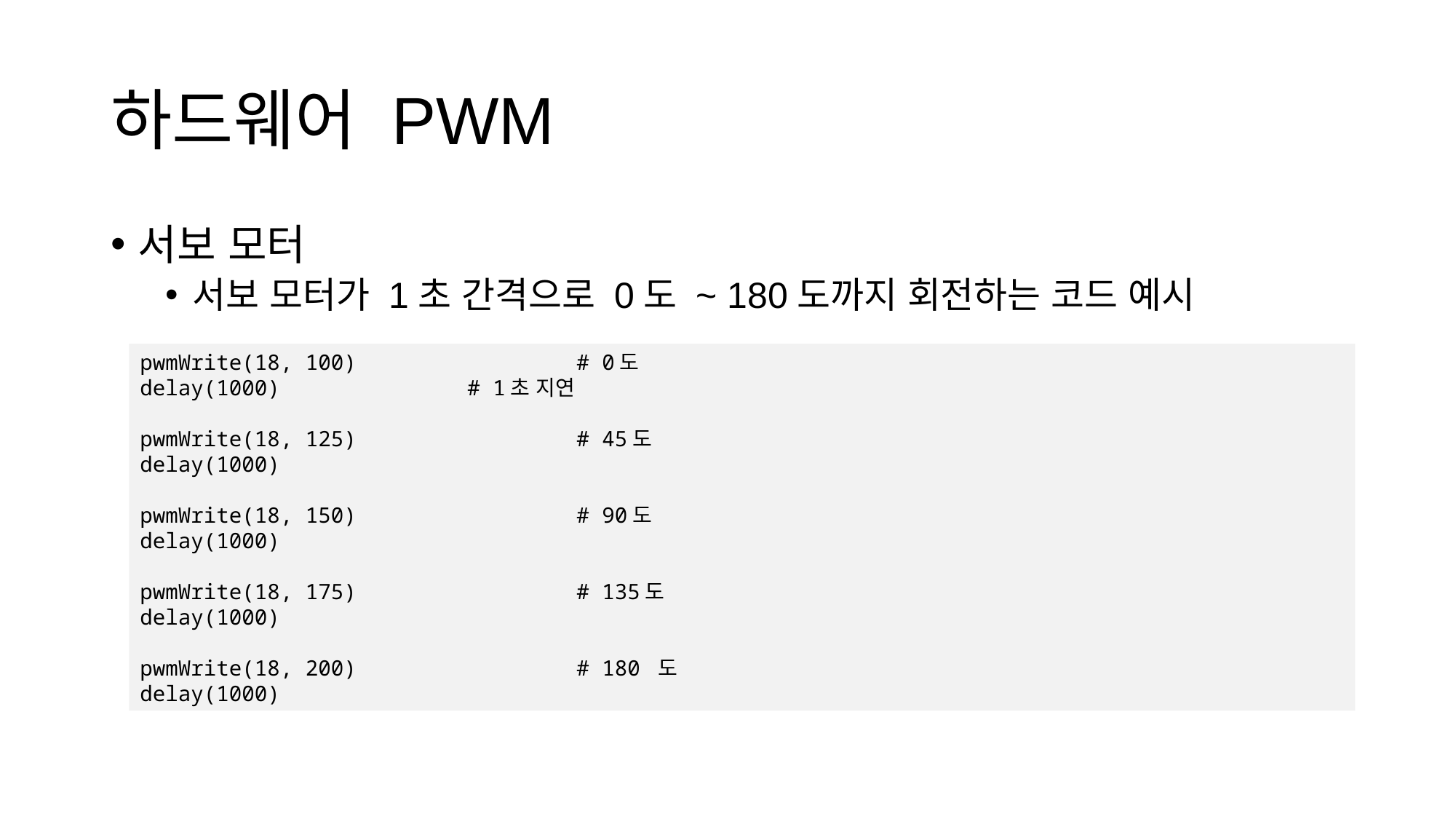

# 하드웨어 PWM
서보 모터
서보 모터가 1초 간격으로 0도 ~ 180도까지 회전하는 코드 예시
pwmWrite(18, 100) 		# 0도
delay(1000) 		# 1초 지연

pwmWrite(18, 125) 		# 45도
delay(1000)

pwmWrite(18, 150) 		# 90도
delay(1000)

pwmWrite(18, 175) 		# 135도
delay(1000)

pwmWrite(18, 200) 		# 180 도
delay(1000)